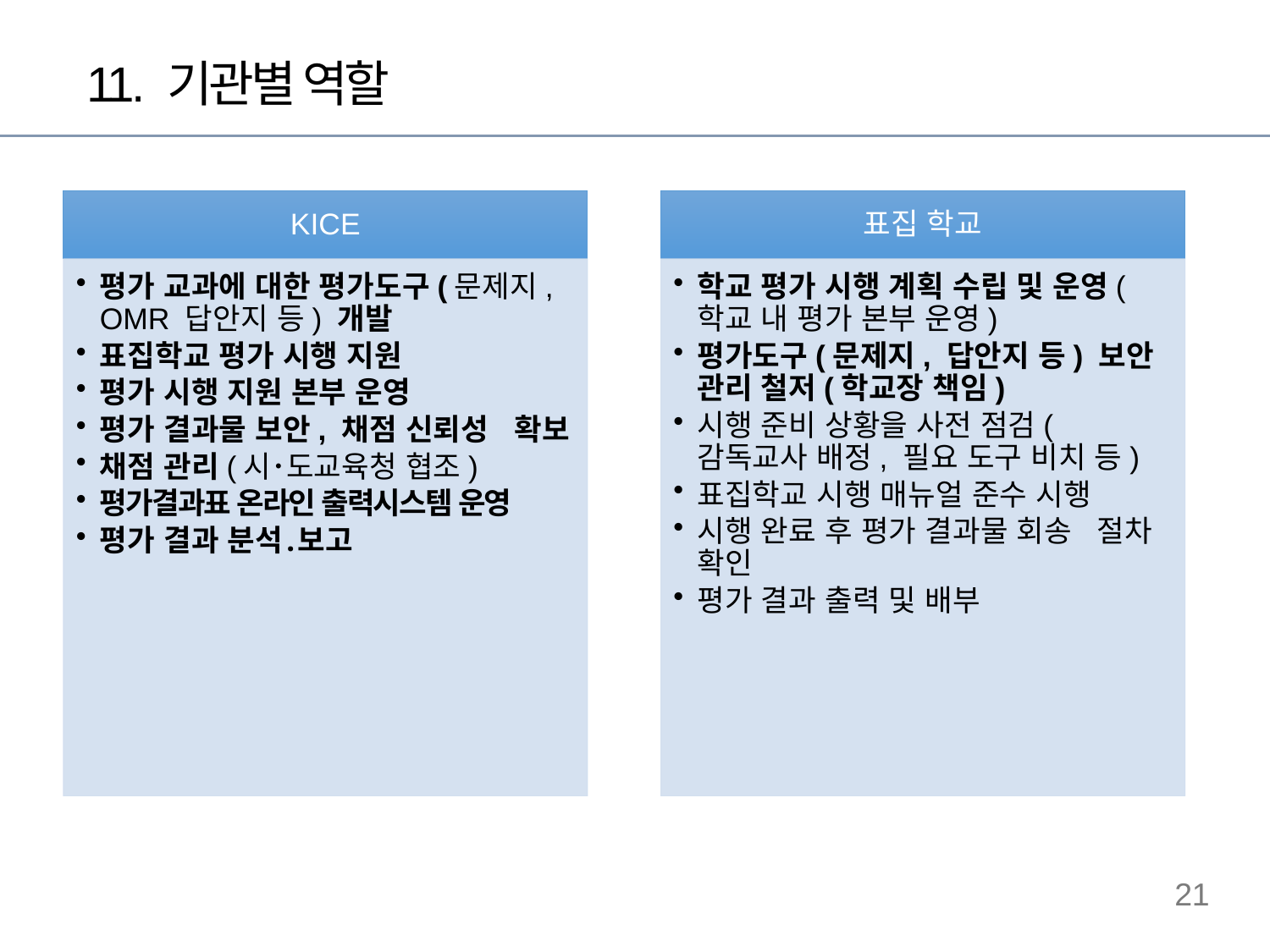

11. 기관별 역할
KICE
평가 교과에 대한 평가도구(문제지, OMR 답안지 등) 개발
표집학교 평가 시행 지원
평가 시행 지원 본부 운영
평가 결과물 보안, 채점 신뢰성   확보
채점 관리(시･도교육청 협조)
평가결과표 온라인 출력시스템 운영
평가 결과 분석․보고
표집 학교
학교 평가 시행 계획 수립 및 운영(학교 내 평가 본부 운영)
평가도구(문제지, 답안지 등) 보안 관리 철저(학교장 책임)
시행 준비 상황을 사전 점검(감독교사 배정, 필요 도구 비치 등)
표집학교 시행 매뉴얼 준수 시행
시행 완료 후 평가 결과물 회송   절차 확인
평가 결과 출력 및 배부

21